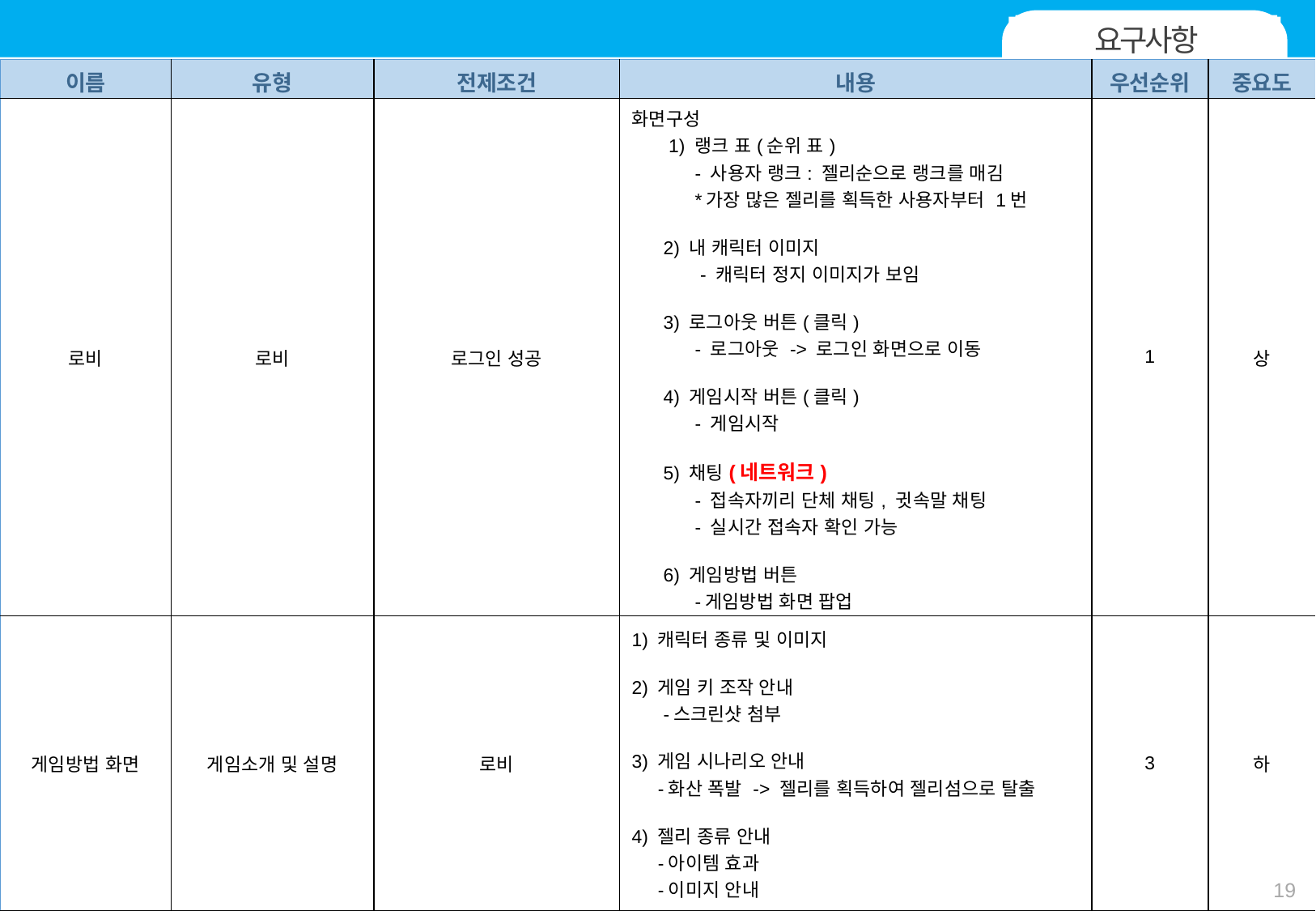

II. 요구사항 정의서
요구사항
| 이름 | 유형 | 전제조건 | 내용 | 우선순위 | 중요도 |
| --- | --- | --- | --- | --- | --- |
| 로비 | 로비 | 로그인 성공 | 화면구성 1) 랭크 표(순위 표) - 사용자 랭크: 젤리순으로 랭크를 매김 \*가장 많은 젤리를 획득한 사용자부터 1번 2) 내 캐릭터 이미지 - 캐릭터 정지 이미지가 보임 3) 로그아웃 버튼(클릭) - 로그아웃 -> 로그인 화면으로 이동 4) 게임시작 버튼(클릭) - 게임시작 5) 채팅(네트워크) - 접속자끼리 단체 채팅, 귓속말 채팅 - 실시간 접속자 확인 가능 6) 게임방법 버튼 -게임방법 화면 팝업 | 1 | 상 |
| 게임방법 화면 | 게임소개 및 설명 | 로비 | 1) 캐릭터 종류 및 이미지 2) 게임 키 조작 안내 -스크린샷 첨부 3) 게임 시나리오 안내 -화산 폭발 -> 젤리를 획득하여 젤리섬으로 탈출 4) 젤리 종류 안내 -아이템 효과 -이미지 안내 | 3 | 하 |
19